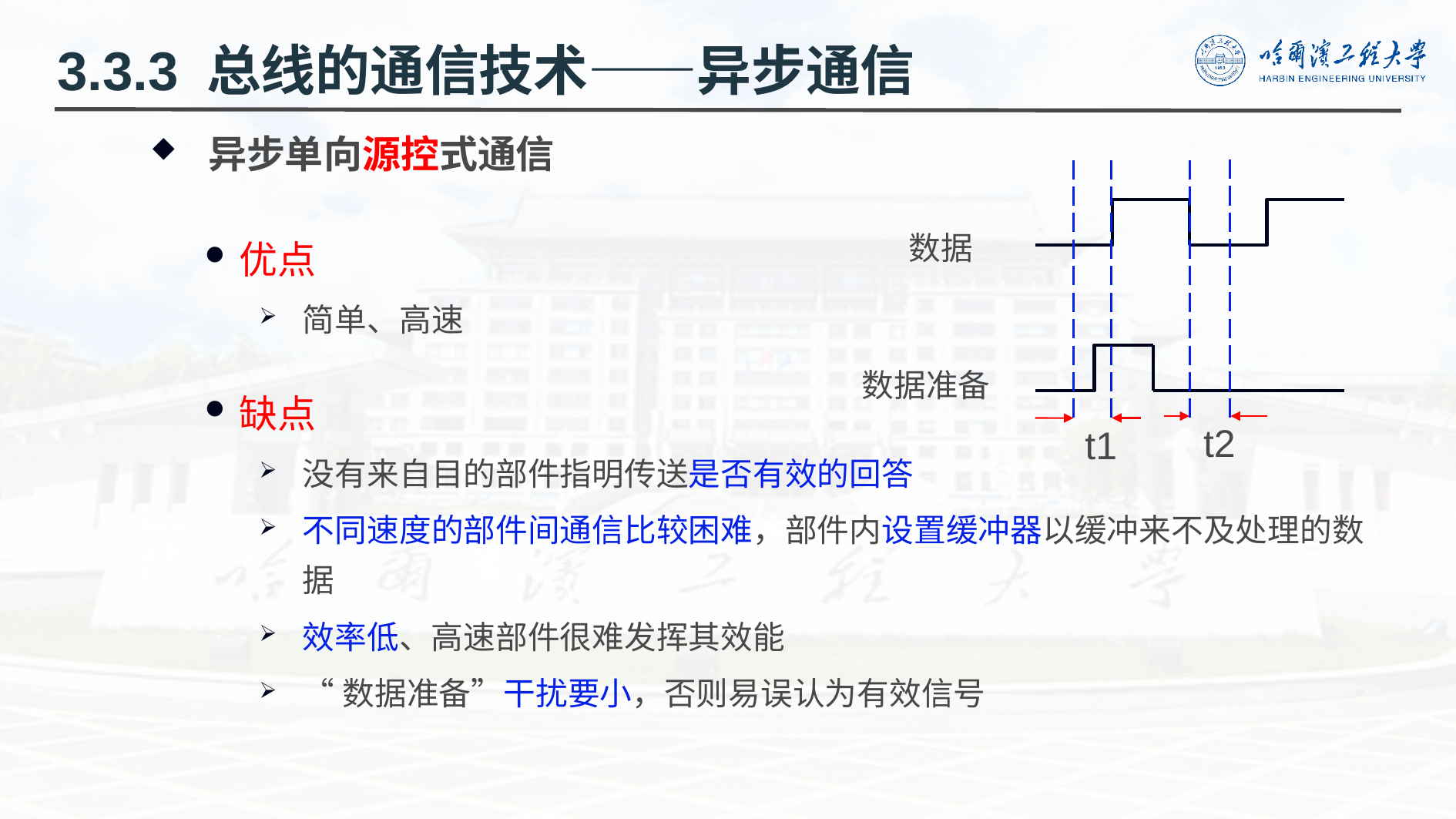

3.3.3 总线的通信技术——异步通信
异步单向源控式通信

优点
简单、高速

缺点
没有来自目的部件指明传送是否有效的回答
不同速度的部件间通信比较困难，部件内设置缓冲器以缓冲来不及处理的数据
效率低、高速部件很难发挥其效能
“数据准备”干扰要小，否则易误认为有效信号

数据
数据准备
t2
t1